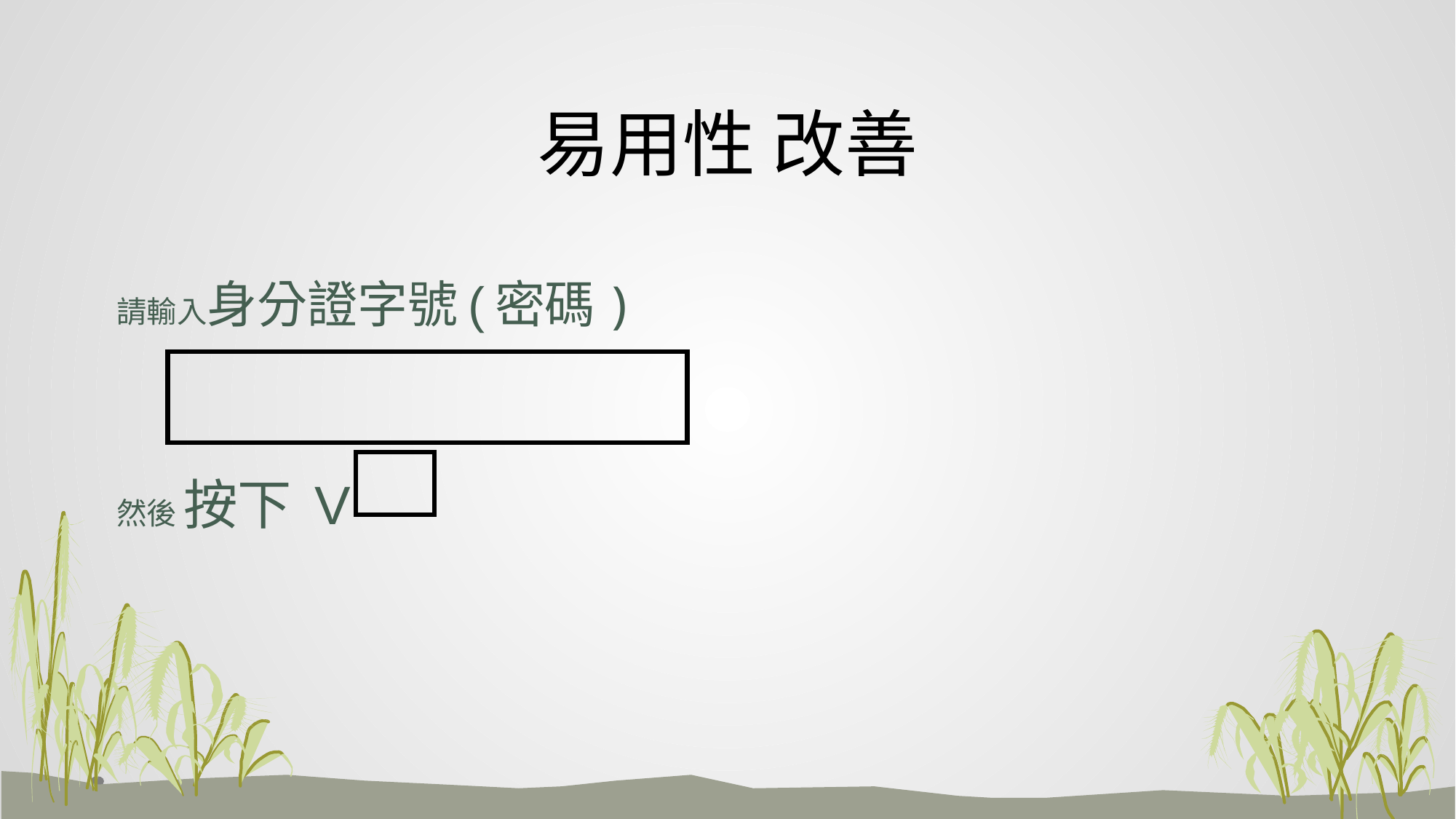

# 易用性 改善

    請輸入身分證字號(密碼)

    然後 按下 V